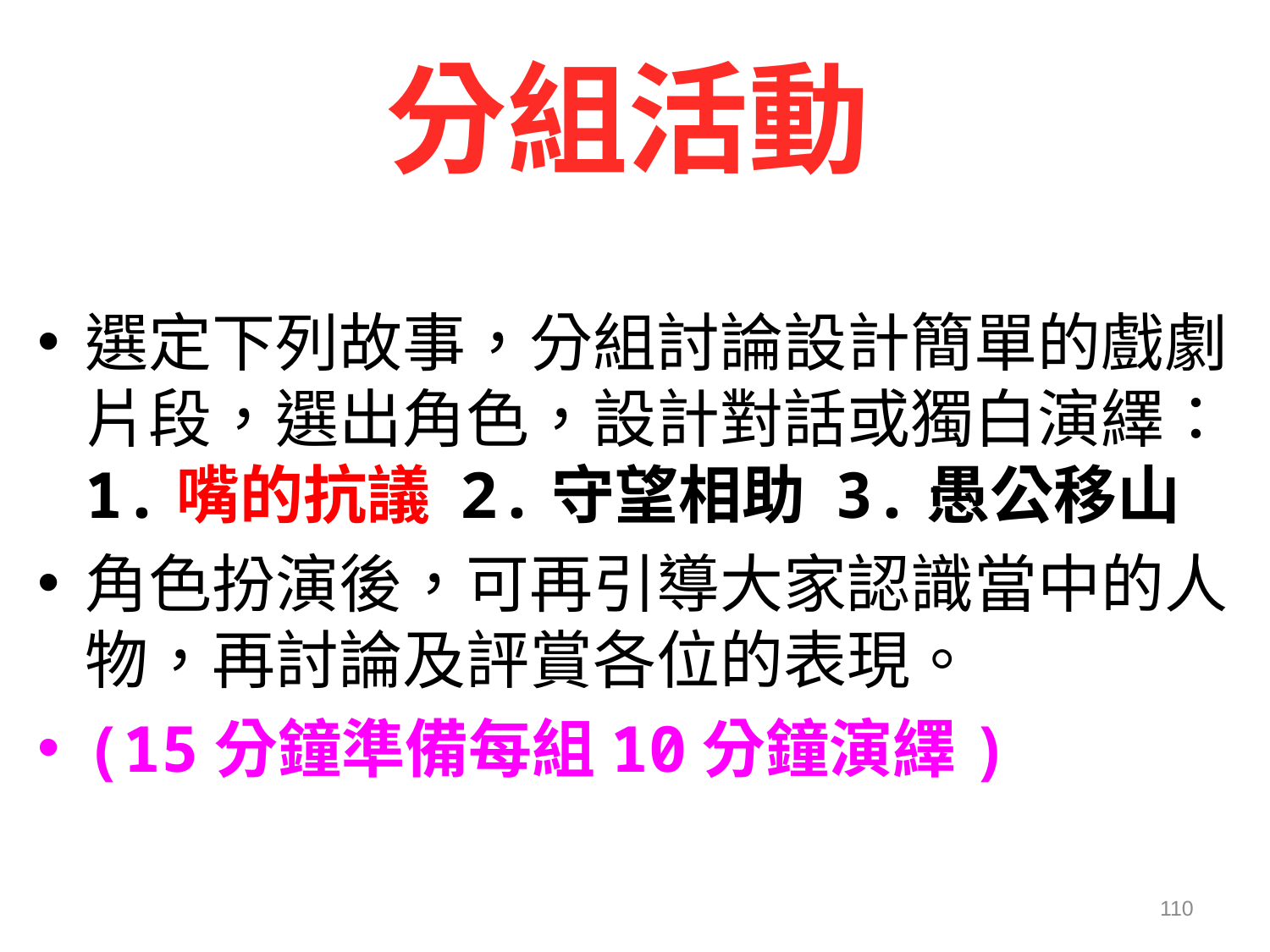

# 分組活動
選定下列故事，分組討論設計簡單的戲劇片段，選出角色，設計對話或獨白演繹：1.嘴的抗議 2.守望相助 3.愚公移山
角色扮演後，可再引導大家認識當中的人物，再討論及評賞各位的表現。
(15分鐘準備每組10分鐘演繹)
110